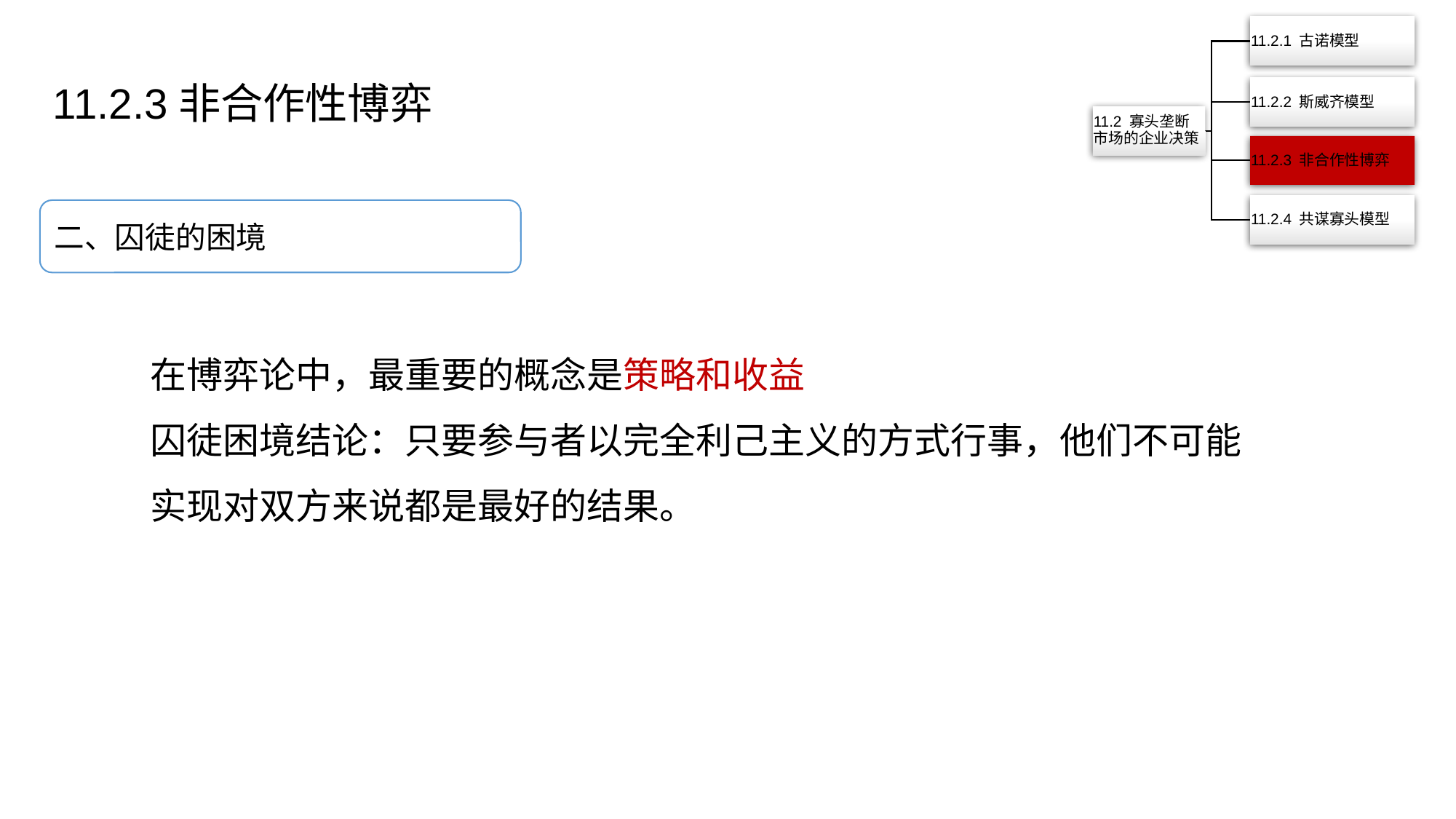

11.2 寡头垄断市场的企业决策
11.2.1 古诺模型
11.2.2 斯威齐模型
11.2.3 非合作性博弈
11.2.4 共谋寡头模型
11.2.3非合作性博弈
二、囚徒的困境
在博弈论中，最重要的概念是策略和收益
囚徒困境结论：只要参与者以完全利己主义的方式行事，他们不可能实现对双方来说都是最好的结果。